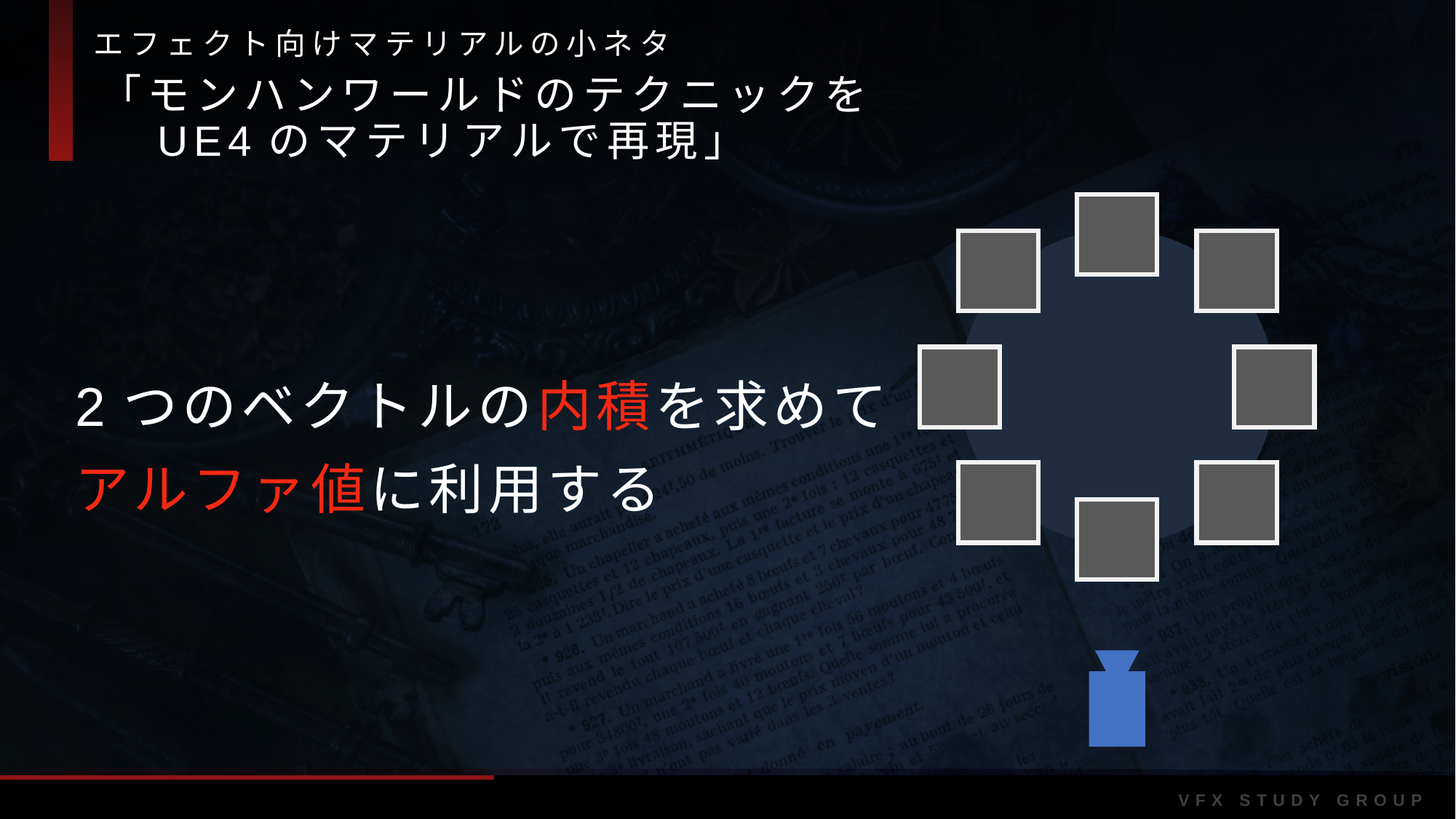

「モンハンワールドのテクニックを
　UE4のマテリアルで再現」

2つのベクトルの内積を求めて
アルファ値に利用する